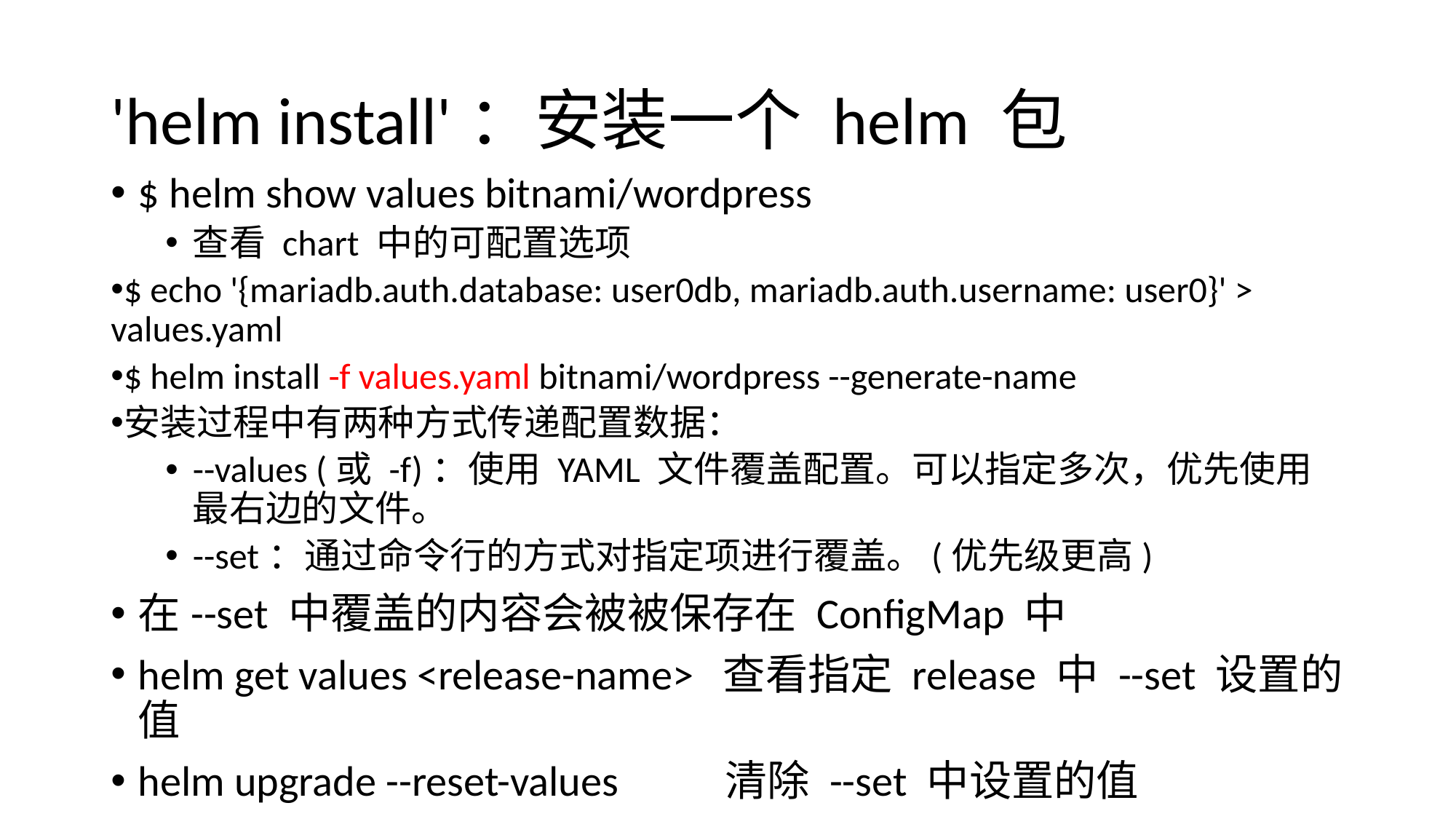

# 'helm install'：安装一个 helm 包
$ helm show values bitnami/wordpress
查看 chart 中的可配置选项
$ echo '{mariadb.auth.database: user0db, mariadb.auth.username: user0}' > values.yaml
$ helm install -f values.yaml bitnami/wordpress --generate-name
安装过程中有两种方式传递配置数据：
--values (或 -f)：使用 YAML 文件覆盖配置。可以指定多次，优先使用最右边的文件。
--set：通过命令行的方式对指定项进行覆盖。(优先级更高)
在--set 中覆盖的内容会被被保存在 ConfigMap 中
helm get values <release-name>  查看指定 release 中 --set 设置的值
helm upgrade --reset-values          清除 --set 中设置的值